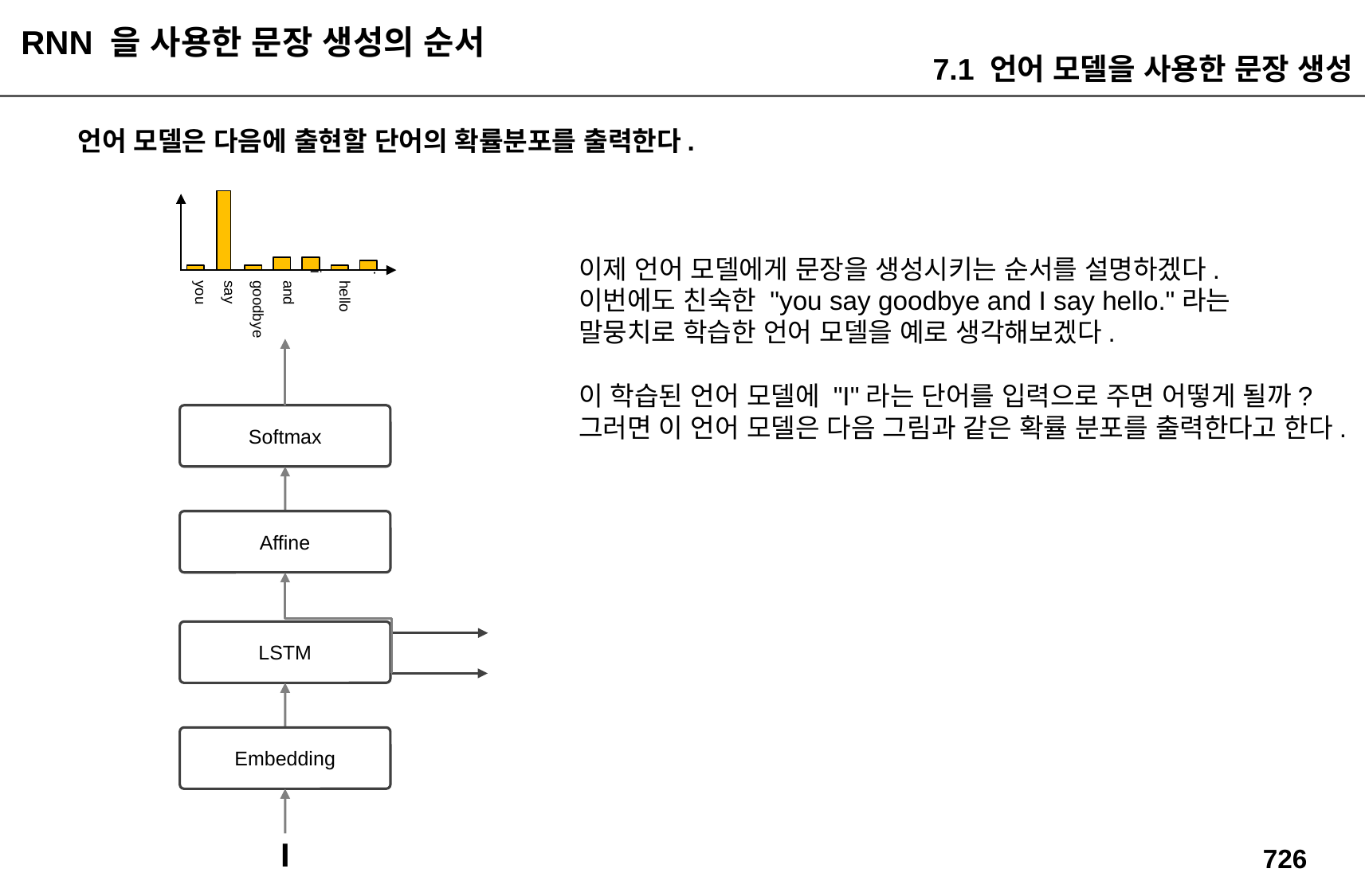

RNN 을 사용한 문장 생성의 순서
7.1 언어 모델을 사용한 문장 생성
언어 모델은 다음에 출현할 단어의 확률분포를 출력한다.

이제 언어 모델에게 문장을 생성시키는 순서를 설명하겠다.
이번에도 친숙한 "you say goodbye and I say hello."라는
말뭉치로 학습한 언어 모델을 예로 생각해보겠다.

이 학습된 언어 모델에 "I"라는 단어를 입력으로 주면 어떻게 될까?
그러면 이 언어 모델은 다음 그림과 같은 확률 분포를 출력한다고 한다.

you
say
goodbye
and
i
hello
.

Softmax

Affine
LSTM

Embedding
I